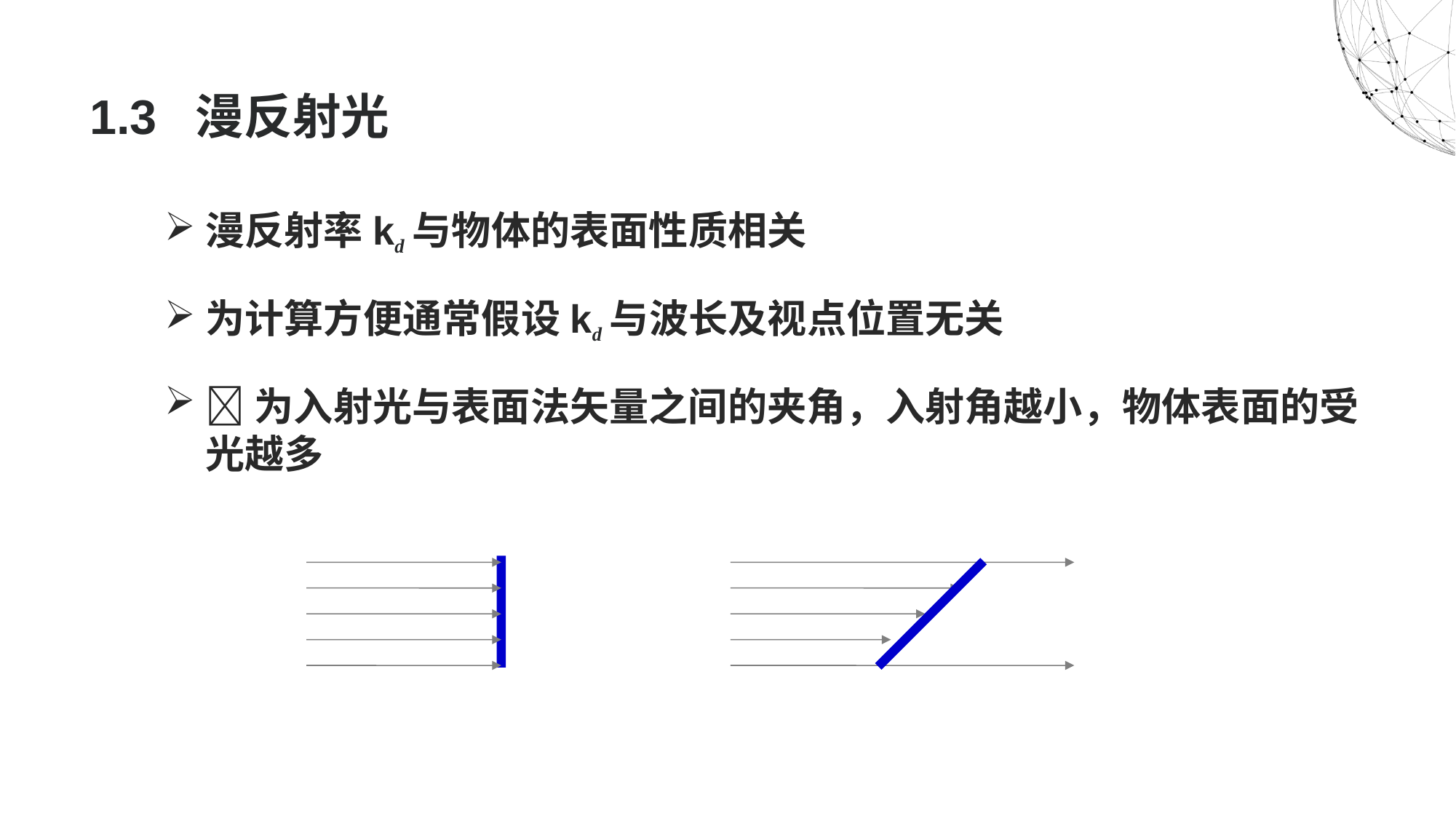

# 1.3  漫反射光
漫反射率kd与物体的表面性质相关
为计算方便通常假设kd与波长及视点位置无关
θ为入射光与表面法矢量之间的夹角，入射角越小，物体表面的受光越多